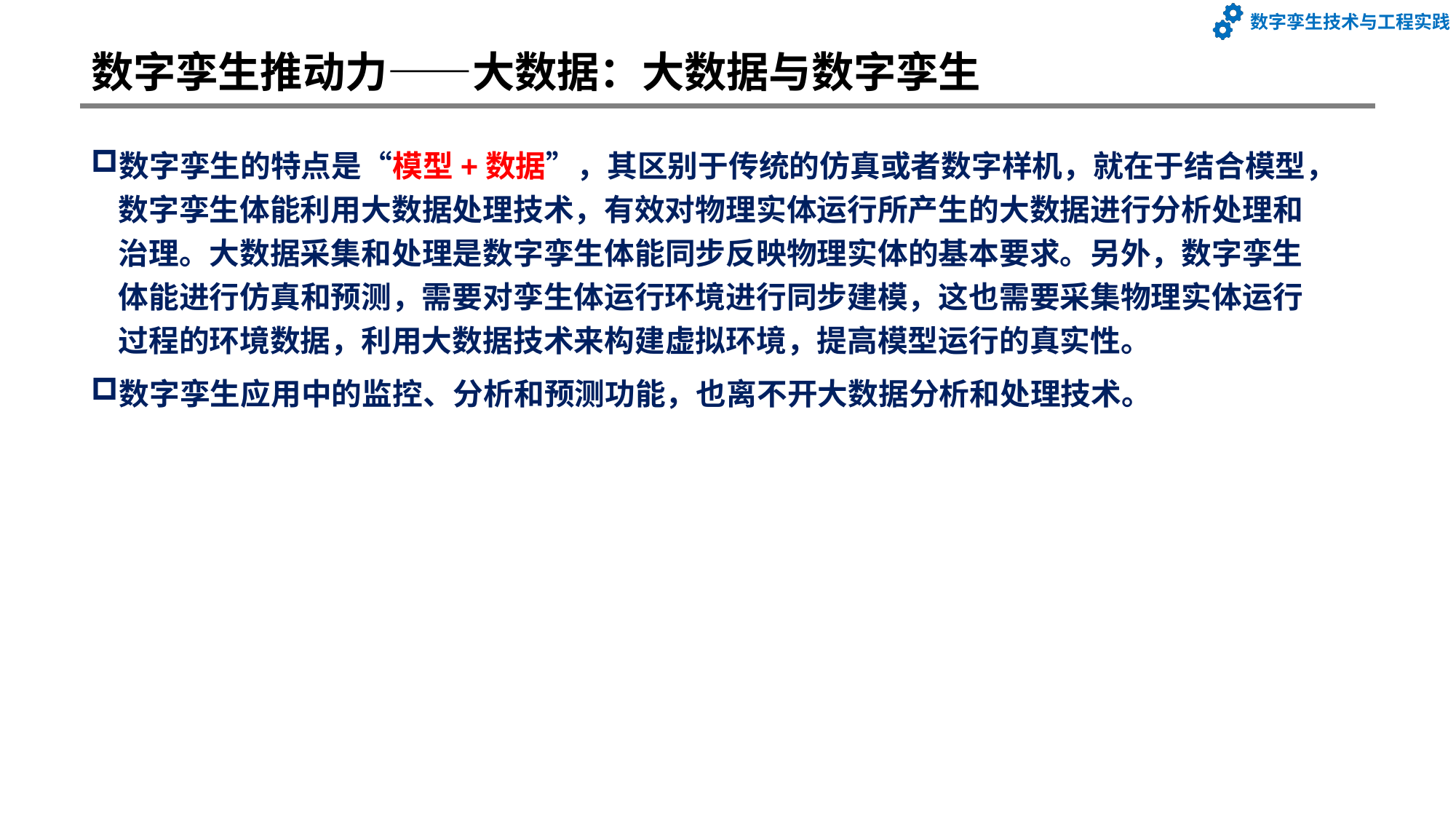

# 数字孪生推动力——大数据：大数据与数字孪生
数字孪生的特点是“模型+数据”，其区别于传统的仿真或者数字样机，就在于结合模型，数字孪生体能利用大数据处理技术，有效对物理实体运行所产生的大数据进行分析处理和治理。大数据采集和处理是数字孪生体能同步反映物理实体的基本要求。另外，数字孪生体能进行仿真和预测，需要对孪生体运行环境进行同步建模，这也需要采集物理实体运行过程的环境数据，利用大数据技术来构建虚拟环境，提高模型运行的真实性。
数字孪生应用中的监控、分析和预测功能，也离不开大数据分析和处理技术。